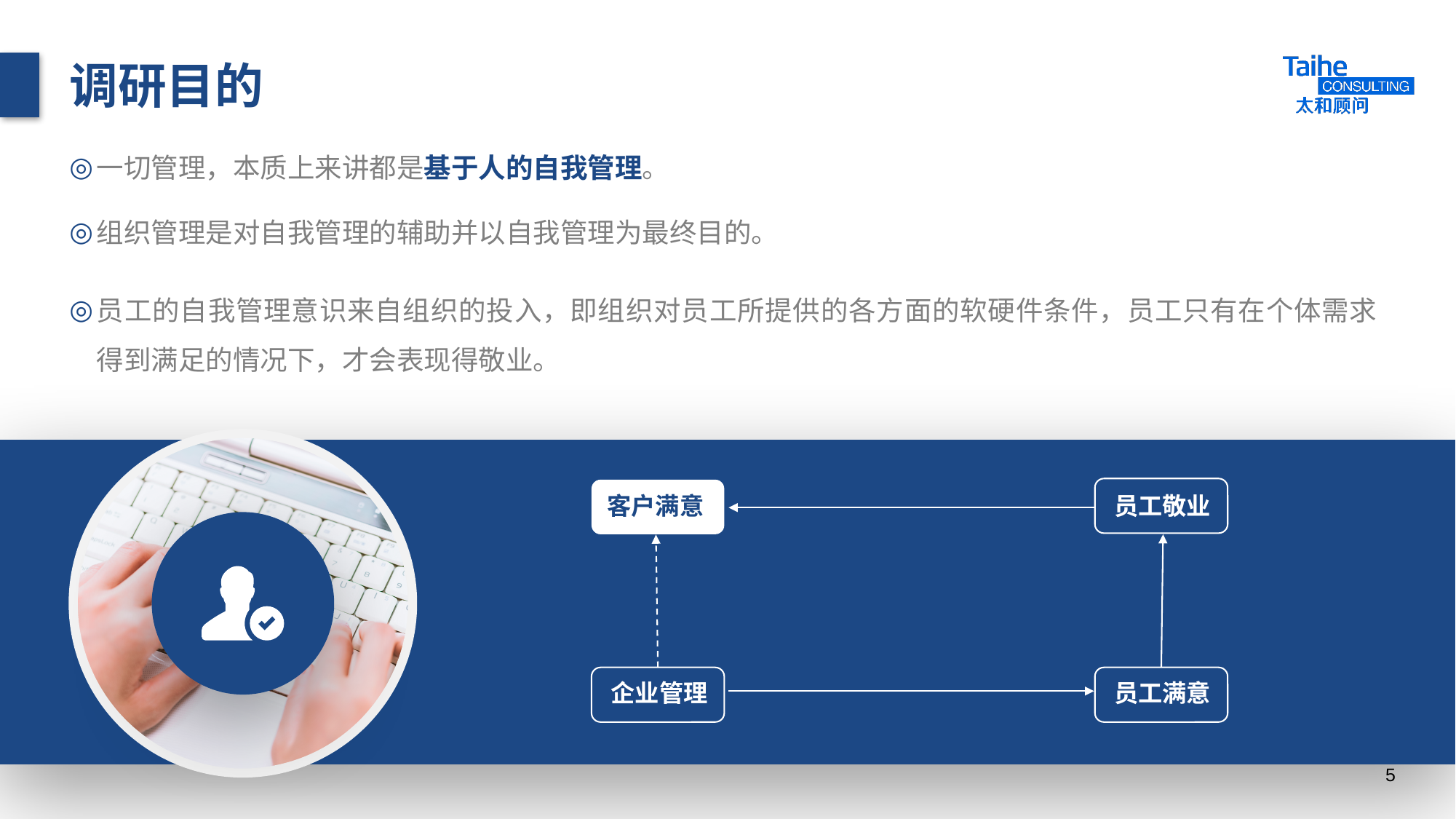

# 调研目的
一切管理，本质上来讲都是基于人的自我管理。
组织管理是对自我管理的辅助并以自我管理为最终目的。
员工的自我管理意识来自组织的投入，即组织对员工所提供的各方面的软硬件条件，员工只有在个体需求得到满足的情况下，才会表现得敬业。

客户满意
员工敬业

企业管理
员工满意
5